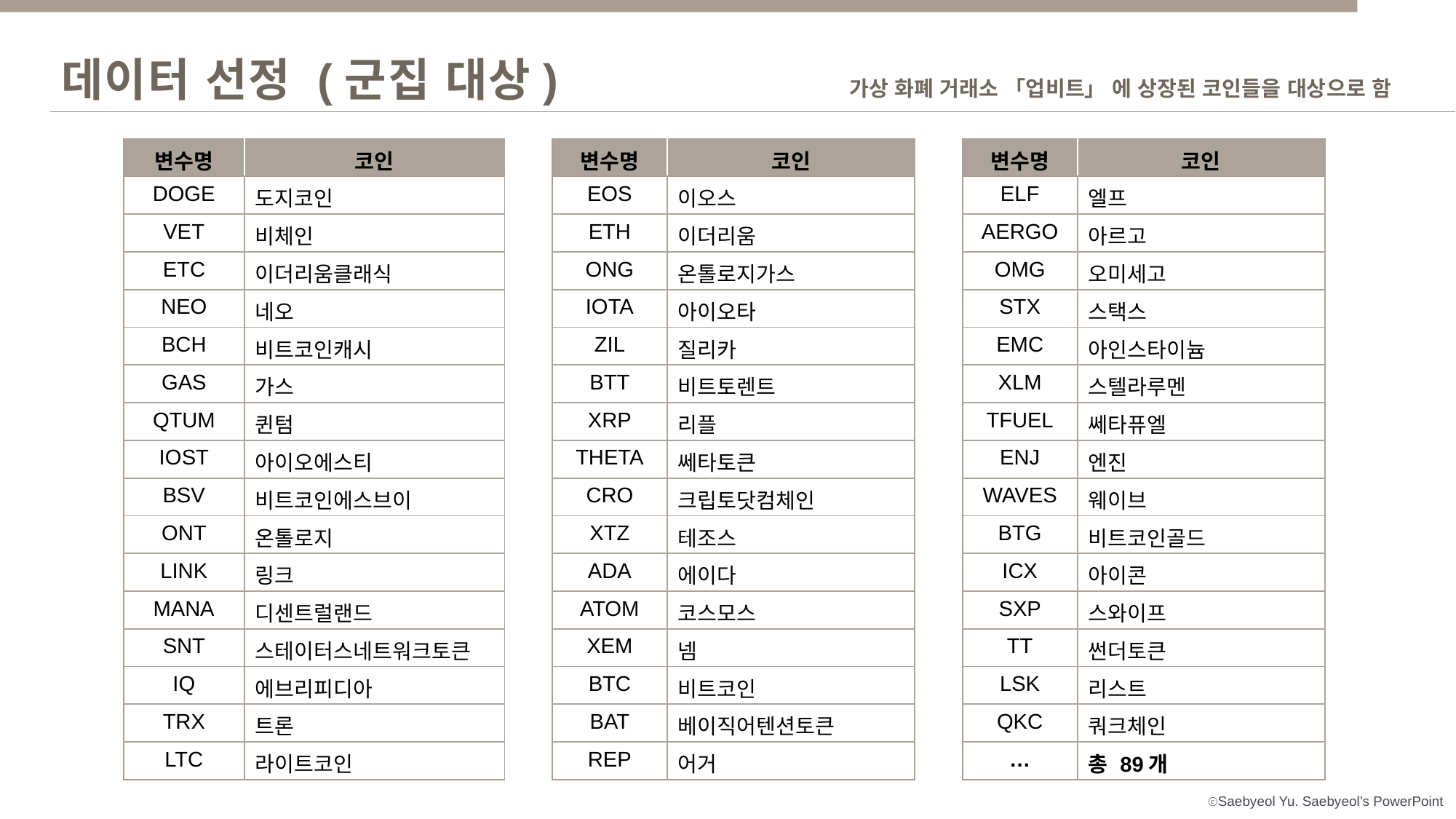

데이터 선정 (군집 대상)
가상 화폐 거래소 「업비트」 에 상장된 코인들을 대상으로 함
| 변수명 | 코인 |
| --- | --- |
| DOGE | 도지코인 |
| VET | 비체인 |
| ETC | 이더리움클래식 |
| NEO | 네오 |
| BCH | 비트코인캐시 |
| GAS | 가스 |
| QTUM | 퀸텀 |
| IOST | 아이오에스티 |
| BSV | 비트코인에스브이 |
| ONT | 온톨로지 |
| LINK | 링크 |
| MANA | 디센트럴랜드 |
| SNT | 스테이터스네트워크토큰 |
| IQ | 에브리피디아 |
| TRX | 트론 |
| LTC | 라이트코인 |
| 변수명 | 코인 |
| --- | --- |
| EOS | 이오스 |
| ETH | 이더리움 |
| ONG | 온톨로지가스 |
| IOTA | 아이오타 |
| ZIL | 질리카 |
| BTT | 비트토렌트 |
| XRP | 리플 |
| THETA | 쎄타토큰 |
| CRO | 크립토닷컴체인 |
| XTZ | 테조스 |
| ADA | 에이다 |
| ATOM | 코스모스 |
| XEM | 넴 |
| BTC | 비트코인 |
| BAT | 베이직어텐션토큰 |
| REP | 어거 |
| 변수명 | 코인 |
| --- | --- |
| ELF | 엘프 |
| AERGO | 아르고 |
| OMG | 오미세고 |
| STX | 스택스 |
| EMC | 아인스타이늄 |
| XLM | 스텔라루멘 |
| TFUEL | 쎄타퓨엘 |
| ENJ | 엔진 |
| WAVES | 웨이브 |
| BTG | 비트코인골드 |
| ICX | 아이콘 |
| SXP | 스와이프 |
| TT | 썬더토큰 |
| LSK | 리스트 |
| QKC | 쿼크체인 |
| … | 총 89개 |